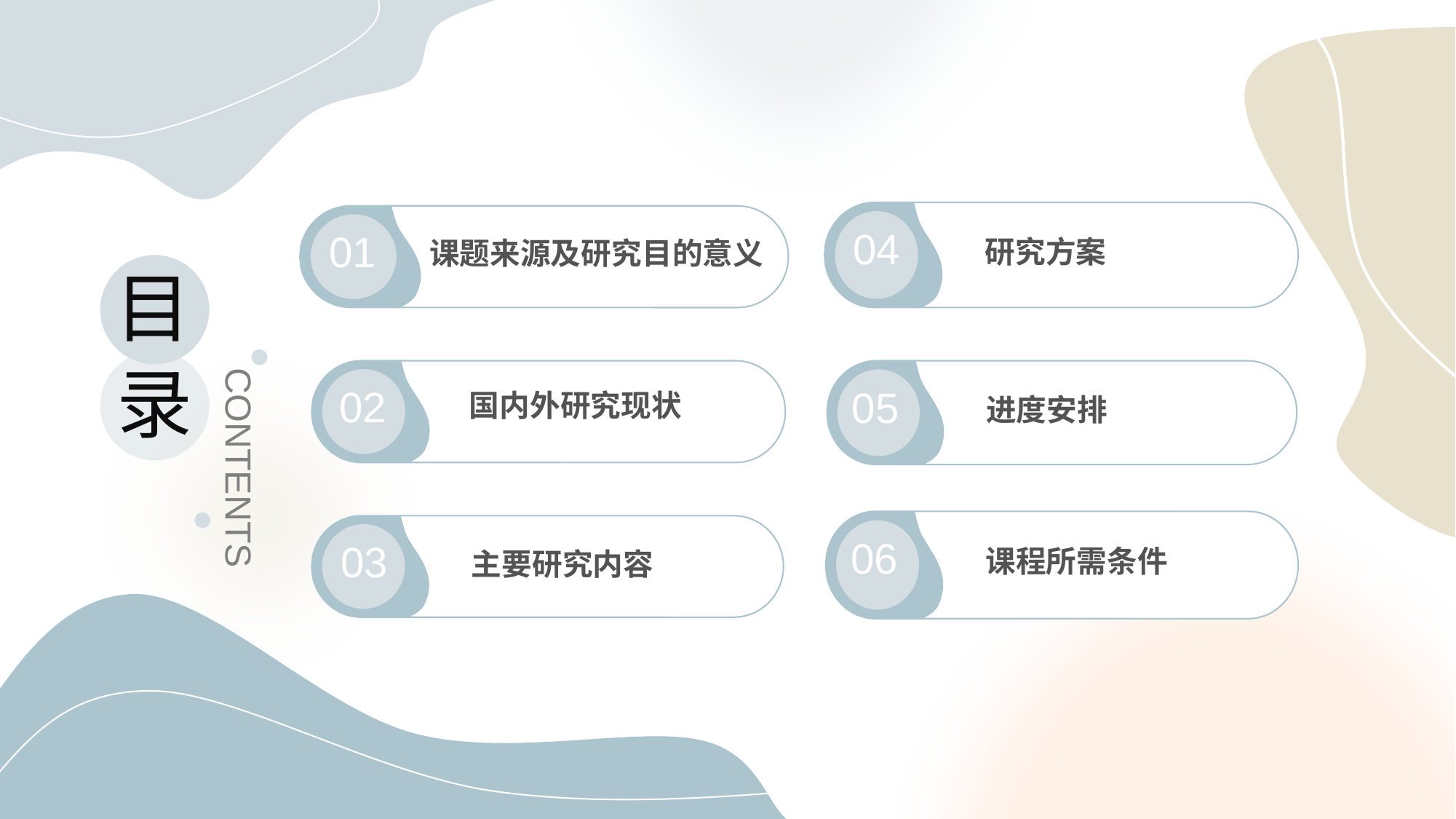

04
研究方案

01
课题来源及研究目的意义

目

录
CONTENTS

02
国内外研究现状

05
进度安排

06
课程所需条件

03
主要研究内容